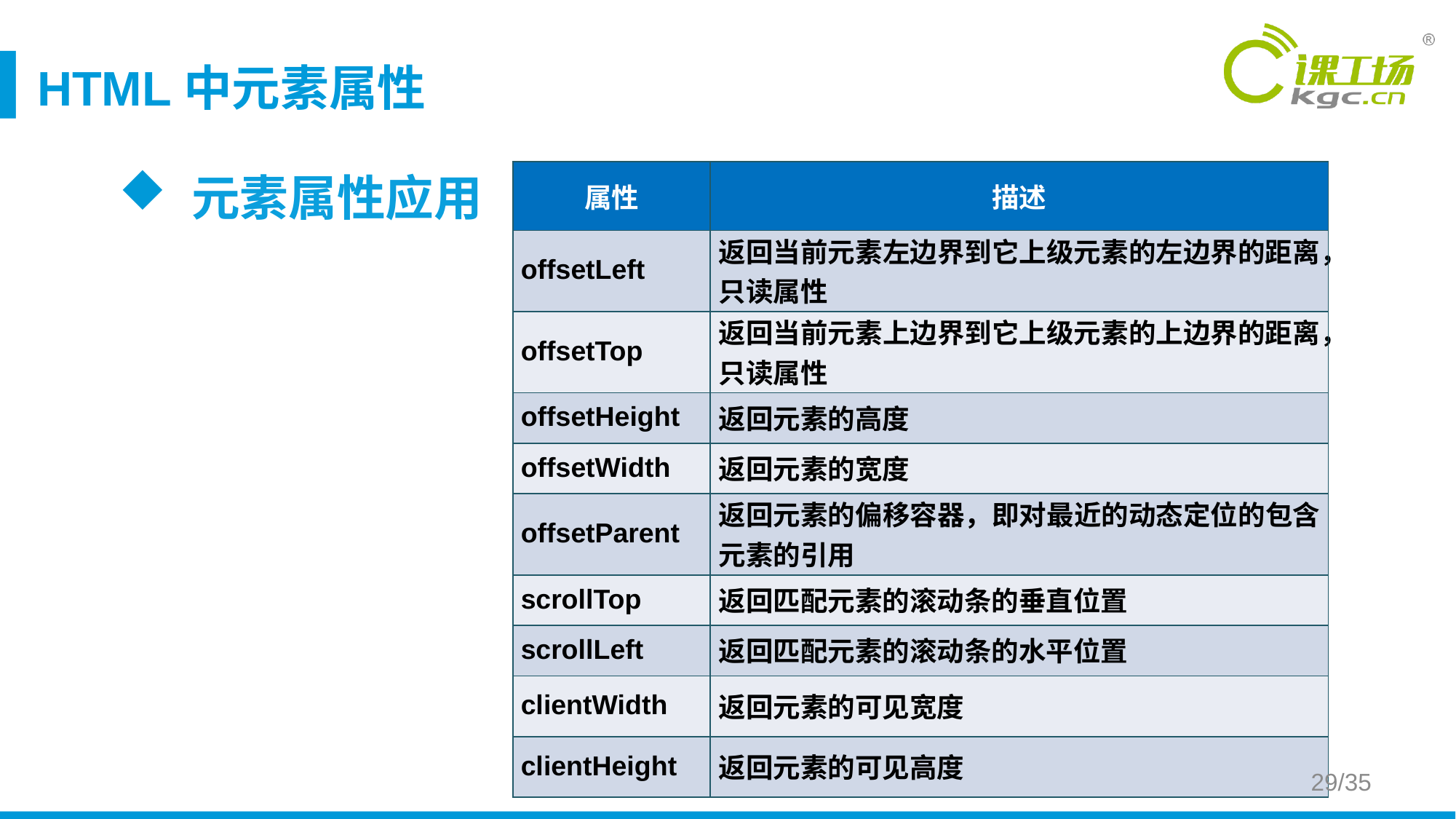

# HTML中元素属性
元素属性应用
| 属性 | 描述 |
| --- | --- |
| offsetLeft | 返回当前元素左边界到它上级元素的左边界的距离，只读属性 |
| offsetTop | 返回当前元素上边界到它上级元素的上边界的距离，只读属性 |
| offsetHeight | 返回元素的高度 |
| offsetWidth | 返回元素的宽度 |
| offsetParent | 返回元素的偏移容器，即对最近的动态定位的包含元素的引用 |
| scrollTop | 返回匹配元素的滚动条的垂直位置 |
| scrollLeft | 返回匹配元素的滚动条的水平位置 |
| clientWidth | 返回元素的可见宽度 |
| clientHeight | 返回元素的可见高度 |
29/35